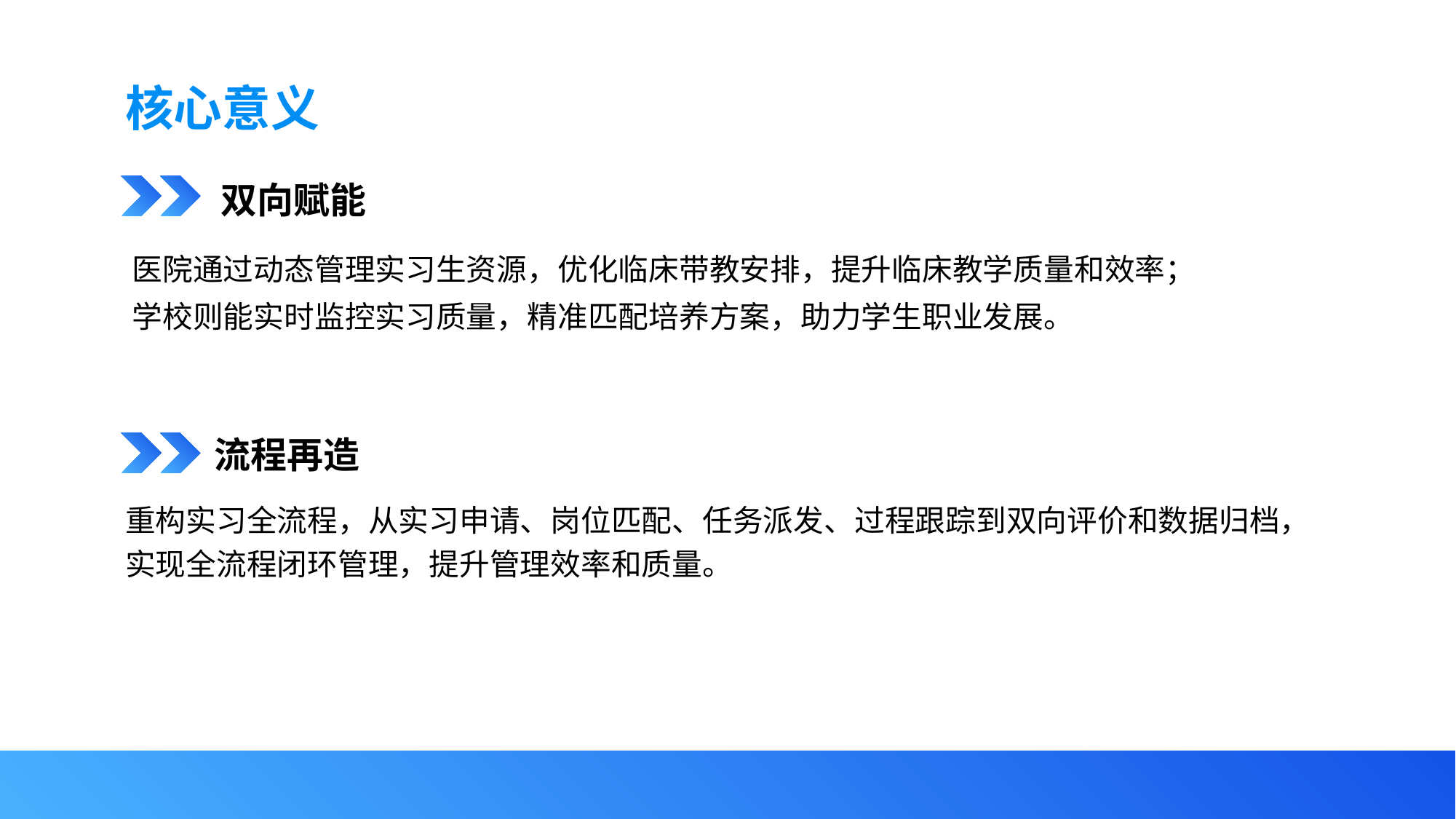

核心意义
双向赋能

医院通过动态管理实习生资源，优化临床带教安排，提升临床教学质量和效率；
学校则能实时监控实习质量，精准匹配培养方案，助力学生职业发展。
流程再造

重构实习全流程，从实习申请、岗位匹配、任务派发、过程跟踪到双向评价和数据归档，
实现全流程闭环管理，提升管理效率和质量。